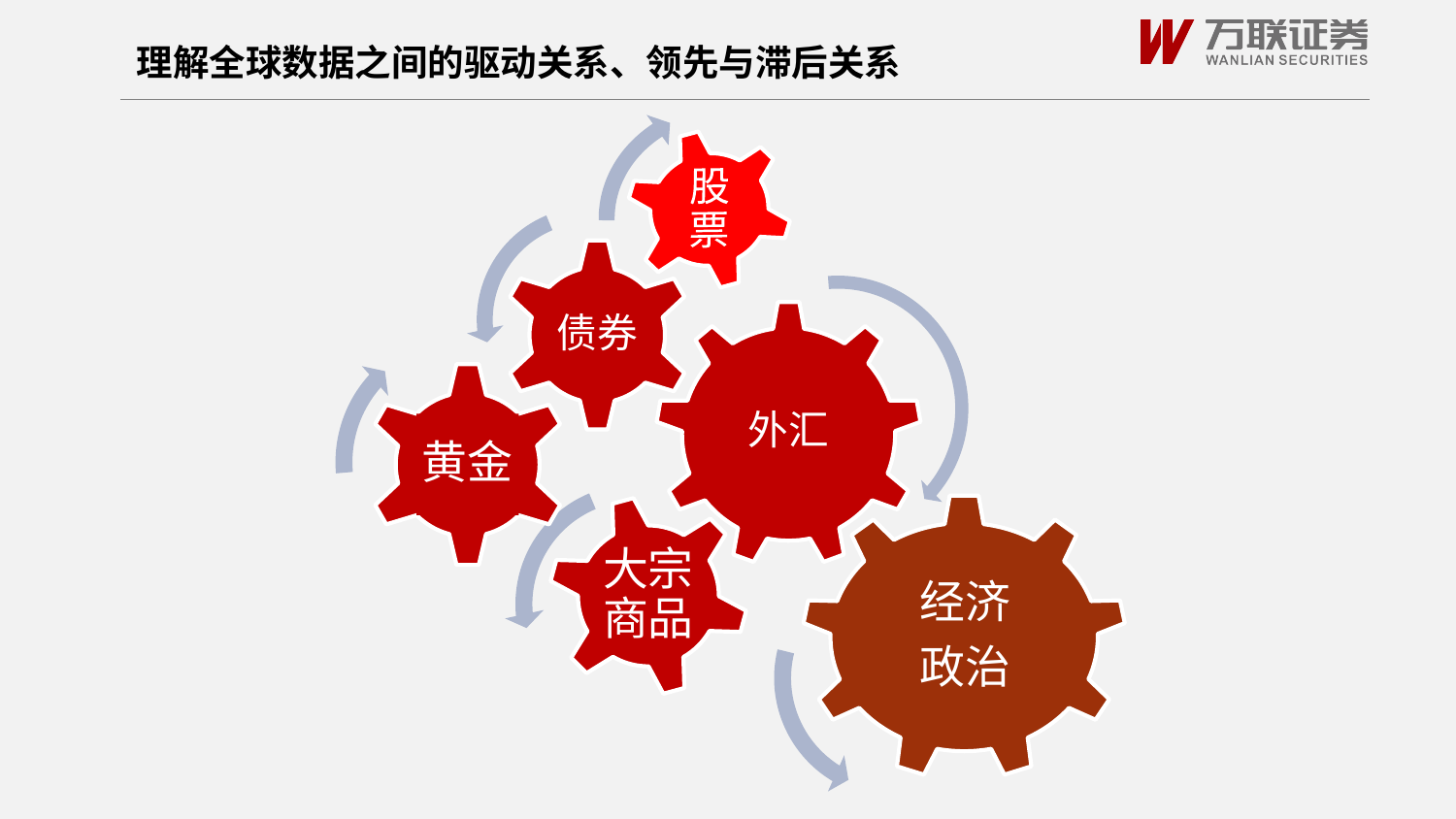

25
理解全球数据之间的驱动关系、领先与滞后关系
外汇
债券
股票

黄金

经济
政治

大宗商品